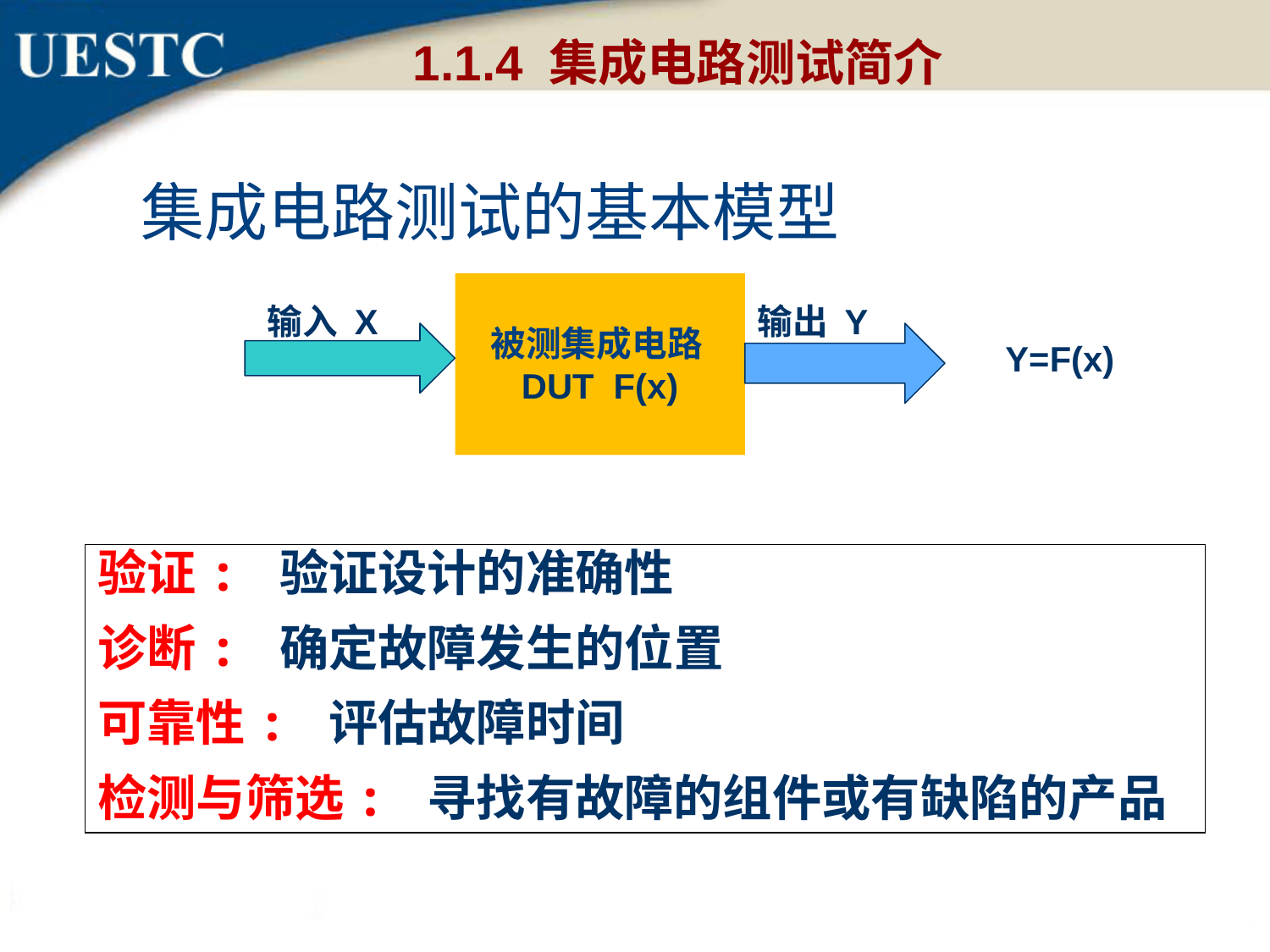

1.1.4 集成电路测试简介
# 集成电路测试的基本模型

被测集成电路
DUT  F(x)

输入 X
输出 Y

Y=F(x)
验证: 验证设计的准确性
诊断: 确定故障发生的位置
可靠性: 评估故障时间
检测与筛选: 寻找有故障的组件或有缺陷的产品